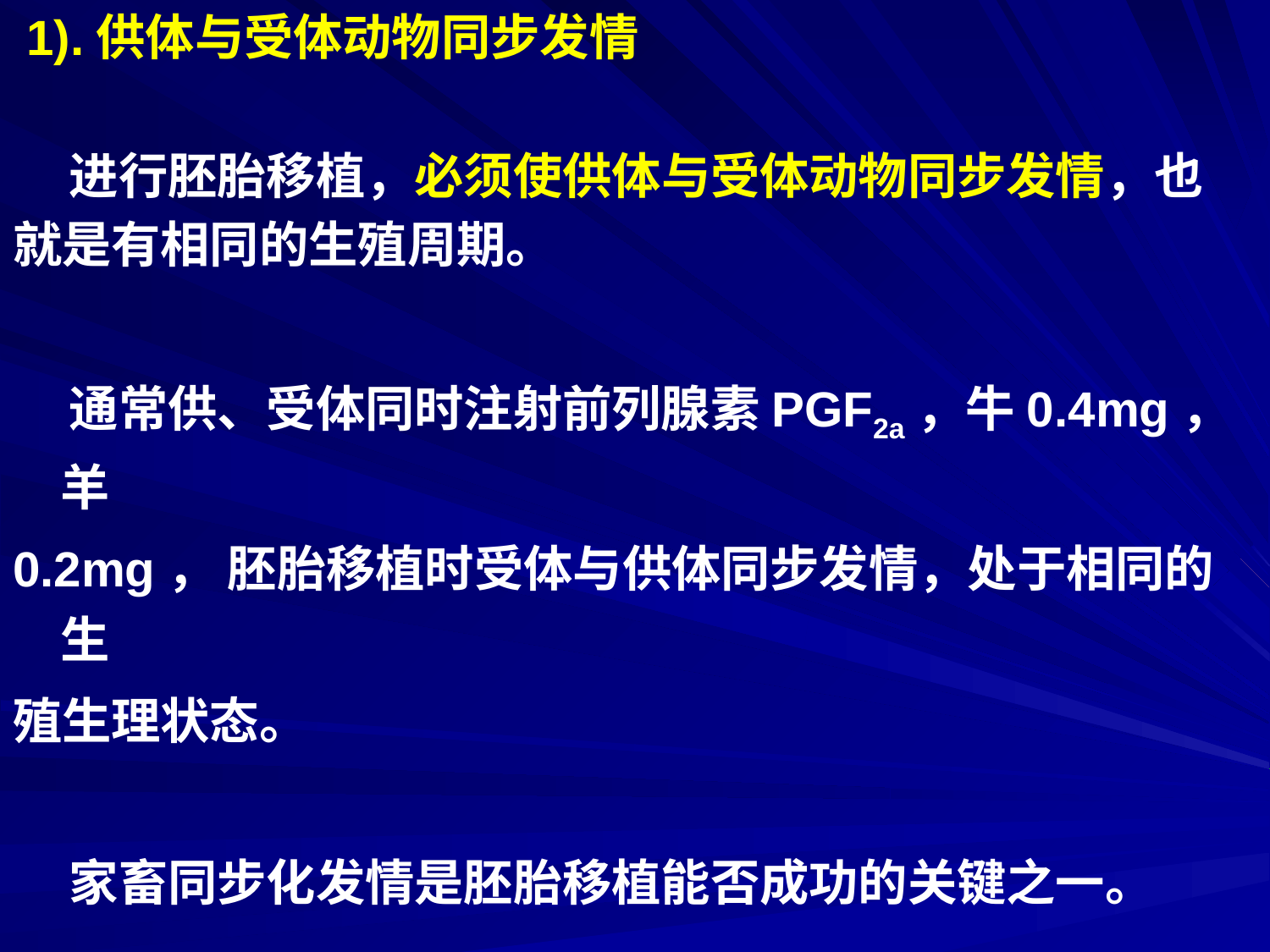

1).供体与受体动物同步发情

    进行胚胎移植，必须使供体与受体动物同步发情，也
就是有相同的生殖周期。

    通常供、受体同时注射前列腺素PGF2a，牛0.4mg，羊
0.2mg， 胚胎移植时受体与供体同步发情，处于相同的生
殖生理状态。

    家畜同步化发情是胚胎移植能否成功的关键之一。